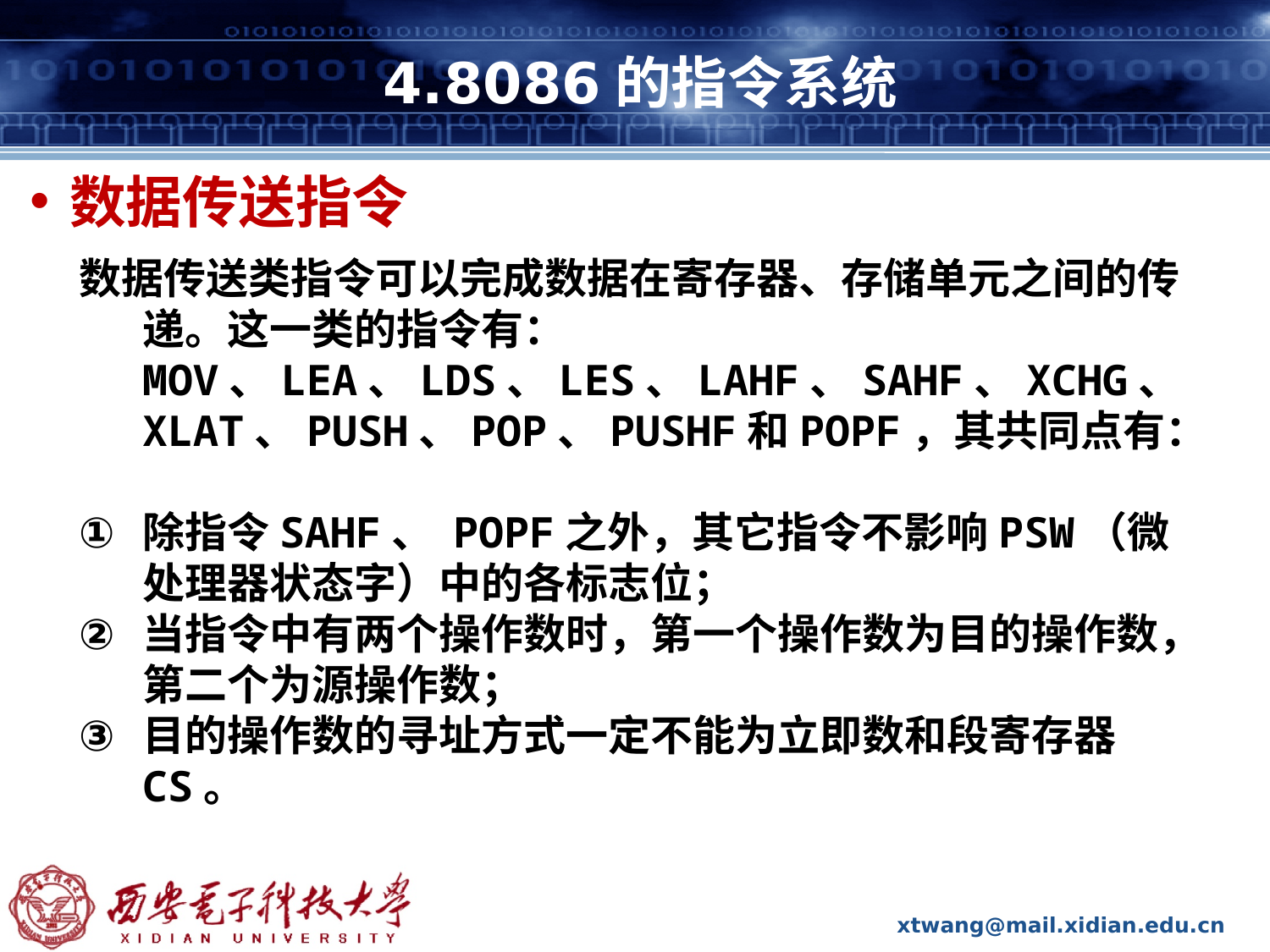

# 4.8086的指令系统
数据传送指令
数据传送类指令可以完成数据在寄存器、存储单元之间的传递。这一类的指令有：MOV、LEA、LDS、LES、LAHF、SAHF、XCHG、XLAT、PUSH、POP、PUSHF和POPF，其共同点有：

除指令SAHF、 POPF之外，其它指令不影响PSW（微处理器状态字）中的各标志位；
当指令中有两个操作数时，第一个操作数为目的操作数，第二个为源操作数；
目的操作数的寻址方式一定不能为立即数和段寄存器CS。